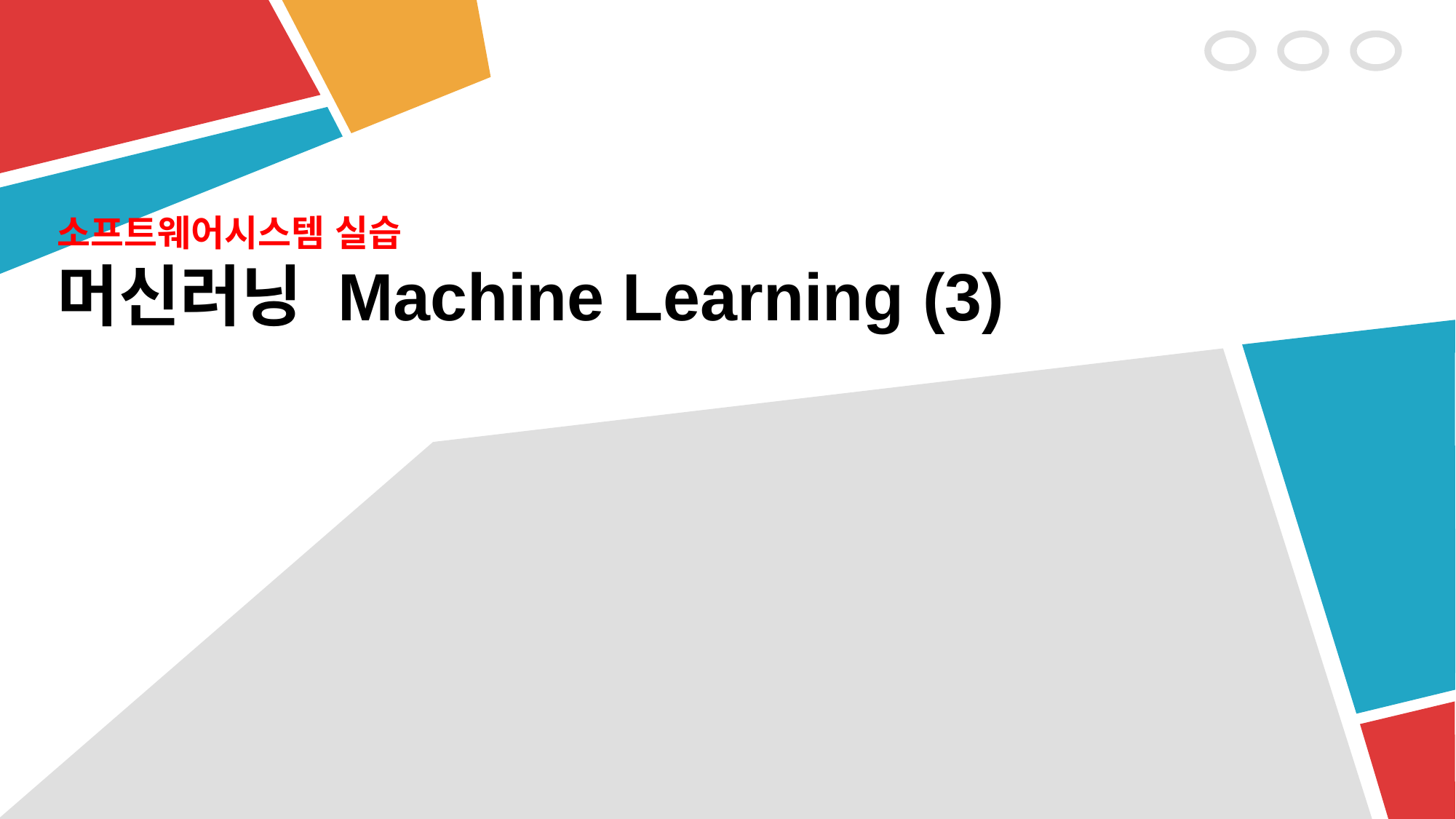

# 소프트웨어시스템 실습 머신러닝 Machine Learning (3)